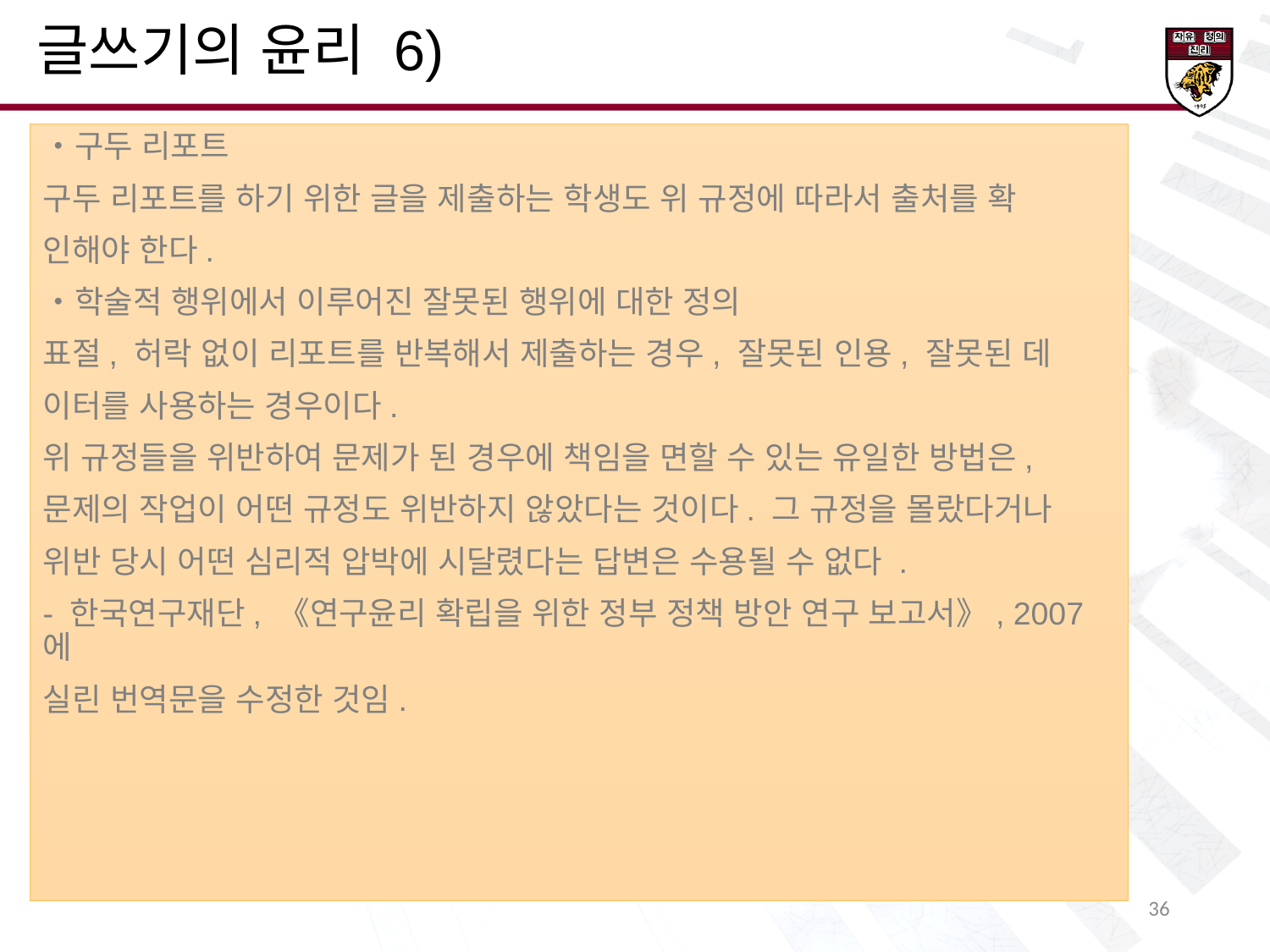

글쓰기의 윤리 6)
・구두 리포트
구두 리포트를 하기 위한 글을 제출하는 학생도 위 규정에 따라서 출처를 확
인해야 한다.
・학술적 행위에서 이루어진 잘못된 행위에 대한 정의
표절, 허락 없이 리포트를 반복해서 제출하는 경우, 잘못된 인용, 잘못된 데
이터를 사용하는 경우이다.
위 규정들을 위반하여 문제가 된 경우에 책임을 면할 수 있는 유일한 방법은,
문제의 작업이 어떤 규정도 위반하지 않았다는 것이다. 그 규정을 몰랐다거나
위반 당시 어떤 심리적 압박에 시달렸다는 답변은 수용될 수 없다 .
- 한국연구재단, 《연구윤리 확립을 위한 정부 정책 방안 연구 보고서》, 2007에
실린 번역문을 수정한 것임.

36